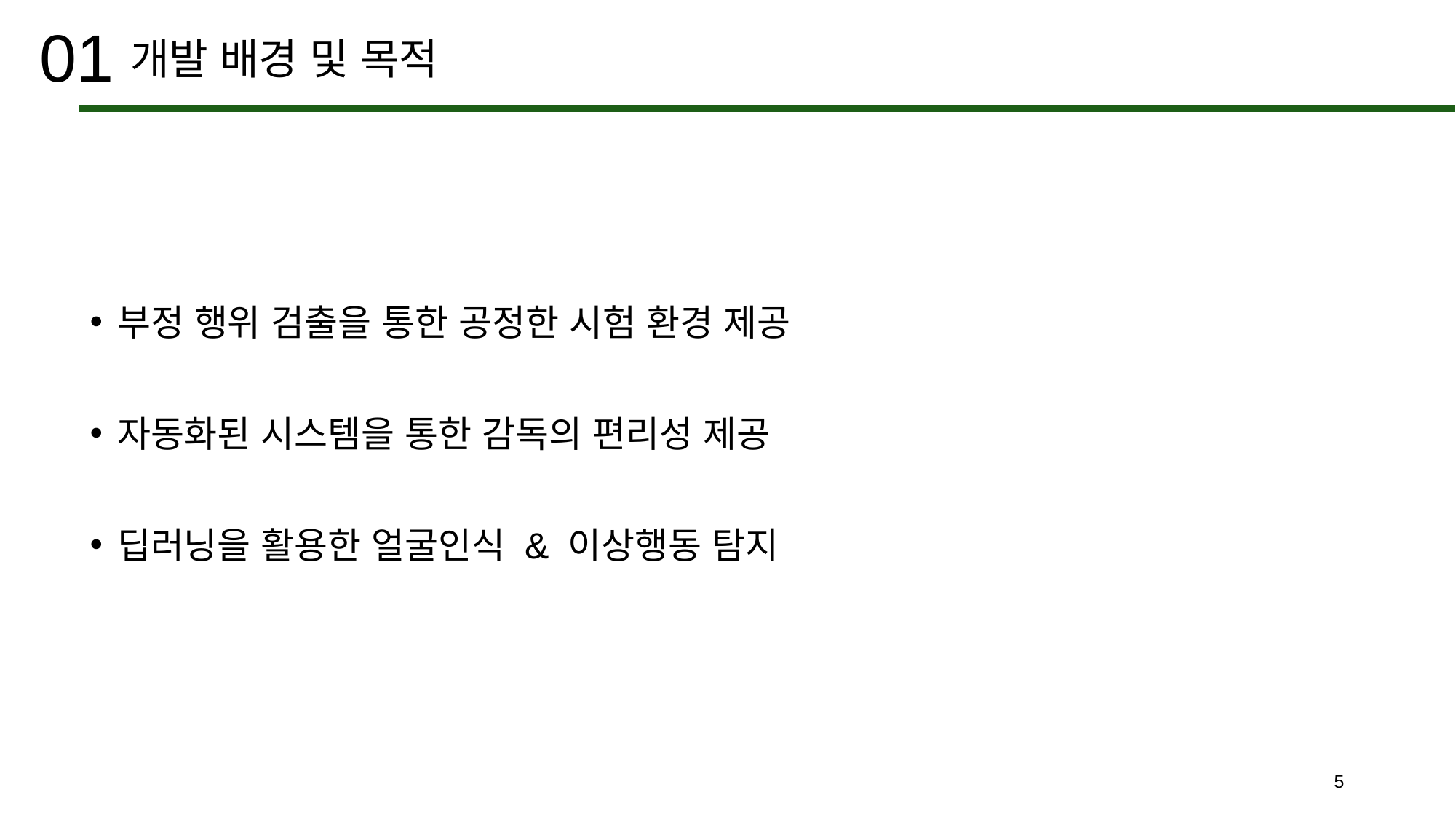

01
# 개발 배경 및 목적
부정 행위 검출을 통한 공정한 시험 환경 제공
자동화된 시스템을 통한 감독의 편리성 제공
딥러닝을 활용한 얼굴인식 & 이상행동 탐지

5